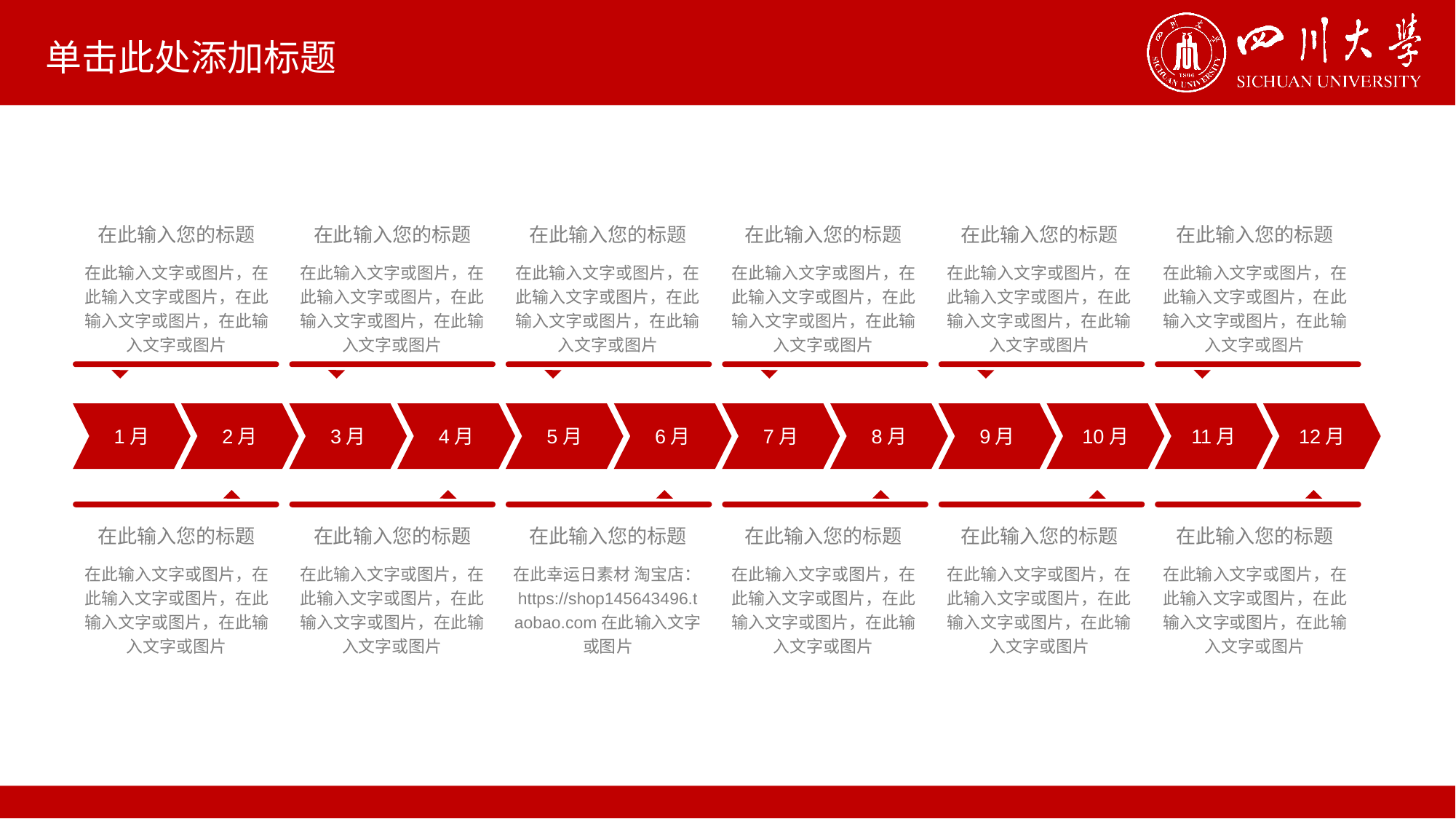

# 单击此处添加标题
在此输入您的标题
在此输入文字或图片，在此输入文字或图片，在此输入文字或图片，在此输入文字或图片
在此输入您的标题
在此输入文字或图片，在此输入文字或图片，在此输入文字或图片，在此输入文字或图片
在此输入您的标题
在此输入文字或图片，在此输入文字或图片，在此输入文字或图片，在此输入文字或图片
在此输入您的标题
在此输入文字或图片，在此输入文字或图片，在此输入文字或图片，在此输入文字或图片
在此输入您的标题
在此输入文字或图片，在此输入文字或图片，在此输入文字或图片，在此输入文字或图片
在此输入您的标题
在此输入文字或图片，在此输入文字或图片，在此输入文字或图片，在此输入文字或图片

1月
2月
3月
4月
5月
6月
7月
8月
9月
10月
11月
12月

在此输入您的标题
在此输入文字或图片，在此输入文字或图片，在此输入文字或图片，在此输入文字或图片
在此输入您的标题
在此输入文字或图片，在此输入文字或图片，在此输入文字或图片，在此输入文字或图片
在此输入您的标题
在此幸运日素材 淘宝店：https://shop145643496.taobao.com在此输入文字或图片
在此输入您的标题
在此输入文字或图片，在此输入文字或图片，在此输入文字或图片，在此输入文字或图片
在此输入您的标题
在此输入文字或图片，在此输入文字或图片，在此输入文字或图片，在此输入文字或图片
在此输入您的标题
在此输入文字或图片，在此输入文字或图片，在此输入文字或图片，在此输入文字或图片